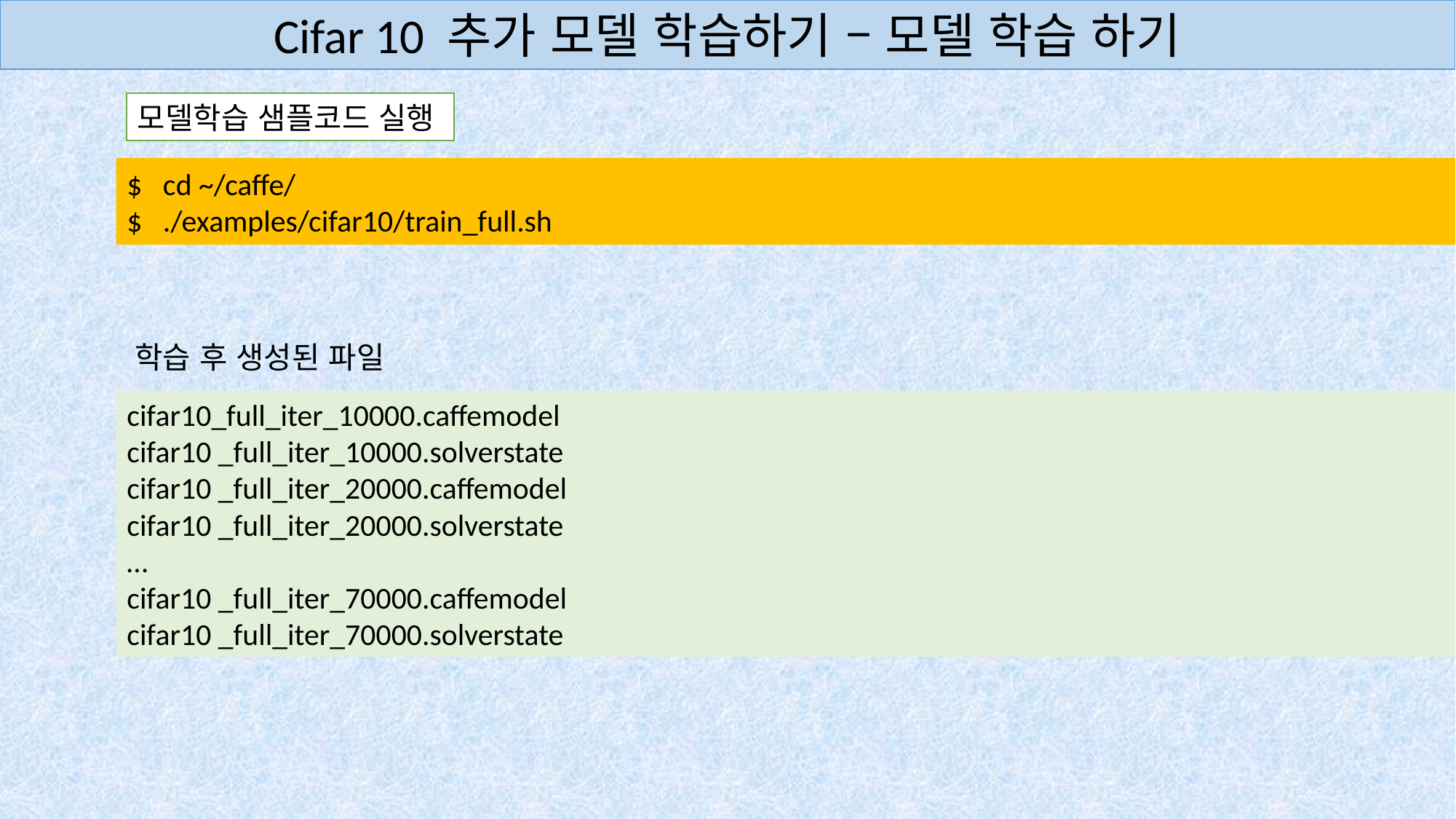

Cifar 10 추가 모델 학습하기 – 모델 학습 하기
모델학습 샘플코드 실행
$   cd ~/caffe/
$   ./examples/cifar10/train_full.sh
학습 후 생성된 파일
cifar10_full_iter_10000.caffemodel
cifar10 _full_iter_10000.solverstate
cifar10 _full_iter_20000.caffemodel
cifar10 _full_iter_20000.solverstate
…
cifar10 _full_iter_70000.caffemodel
cifar10 _full_iter_70000.solverstate